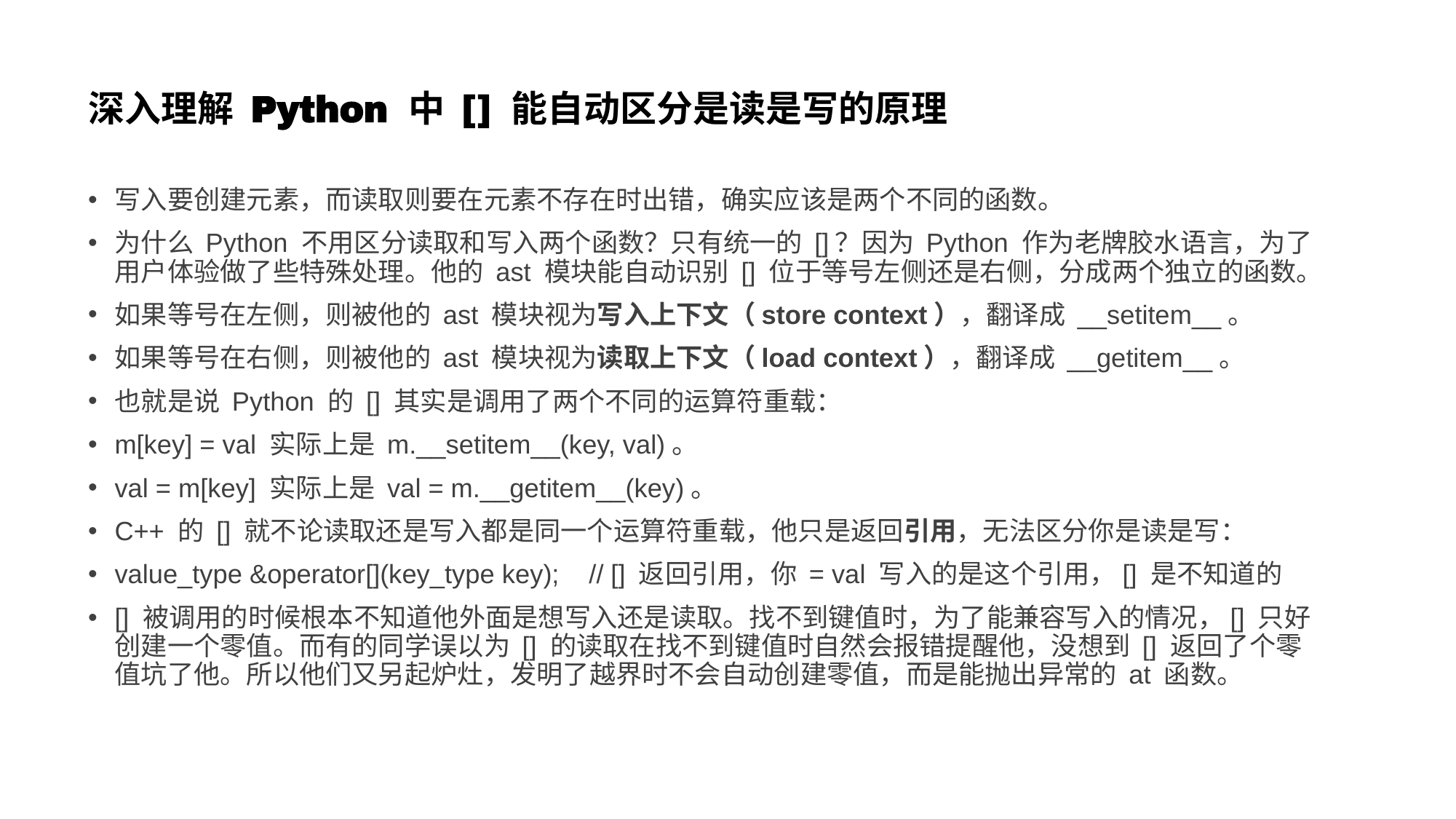

# 深入理解 Python 中 [] 能自动区分是读是写的原理
写入要创建元素，而读取则要在元素不存在时出错，确实应该是两个不同的函数。
为什么 Python 不用区分读取和写入两个函数？只有统一的 []？因为 Python 作为老牌胶水语言，为了用户体验做了些特殊处理。他的 ast 模块能自动识别 [] 位于等号左侧还是右侧，分成两个独立的函数。
如果等号在左侧，则被他的 ast 模块视为写入上下文（store context），翻译成 __setitem__。
如果等号在右侧，则被他的 ast 模块视为读取上下文（load context），翻译成 __getitem__。
也就是说 Python 的 [] 其实是调用了两个不同的运算符重载：
m[key] = val 实际上是 m.__setitem__(key, val)。
val = m[key] 实际上是 val = m.__getitem__(key)。
C++ 的 [] 就不论读取还是写入都是同一个运算符重载，他只是返回引用，无法区分你是读是写：
value_type &operator[](key_type key);    // [] 返回引用，你 = val 写入的是这个引用，[] 是不知道的
[] 被调用的时候根本不知道他外面是想写入还是读取。找不到键值时，为了能兼容写入的情况，[] 只好创建一个零值。而有的同学误以为 [] 的读取在找不到键值时自然会报错提醒他，没想到 [] 返回了个零值坑了他。所以他们又另起炉灶，发明了越界时不会自动创建零值，而是能抛出异常的 at 函数。